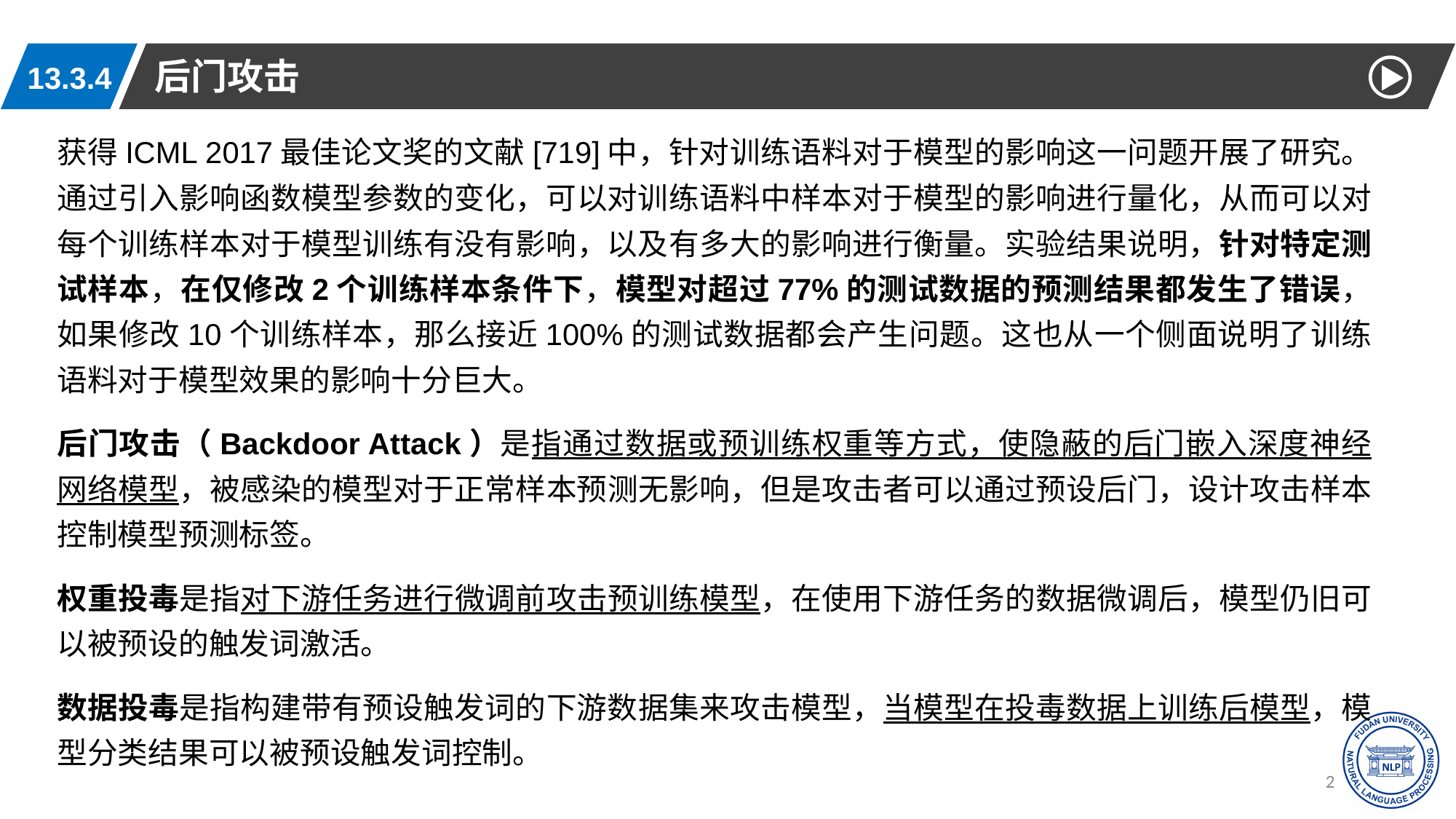

后门攻击
13.3.4

获得ICML 2017最佳论文奖的文献[719]中，针对训练语料对于模型的影响这一问题开展了研究。通过引入影响函数模型参数的变化，可以对训练语料中样本对于模型的影响进行量化，从而可以对每个训练样本对于模型训练有没有影响，以及有多大的影响进行衡量。实验结果说明，针对特定测试样本，在仅修改2个训练样本条件下，模型对超过77%的测试数据的预测结果都发生了错误，如果修改10个训练样本，那么接近100%的测试数据都会产生问题。这也从一个侧面说明了训练语料对于模型效果的影响十分巨大。
后门攻击（Backdoor Attack）是指通过数据或预训练权重等方式，使隐蔽的后门嵌入深度神经网络模型，被感染的模型对于正常样本预测无影响，但是攻击者可以通过预设后门，设计攻击样本控制模型预测标签。
权重投毒是指对下游任务进行微调前攻击预训练模型，在使用下游任务的数据微调后，模型仍旧可以被预设的触发词激活。
数据投毒是指构建带有预设触发词的下游数据集来攻击模型，当模型在投毒数据上训练后模型，模型分类结果可以被预设触发词控制。
29